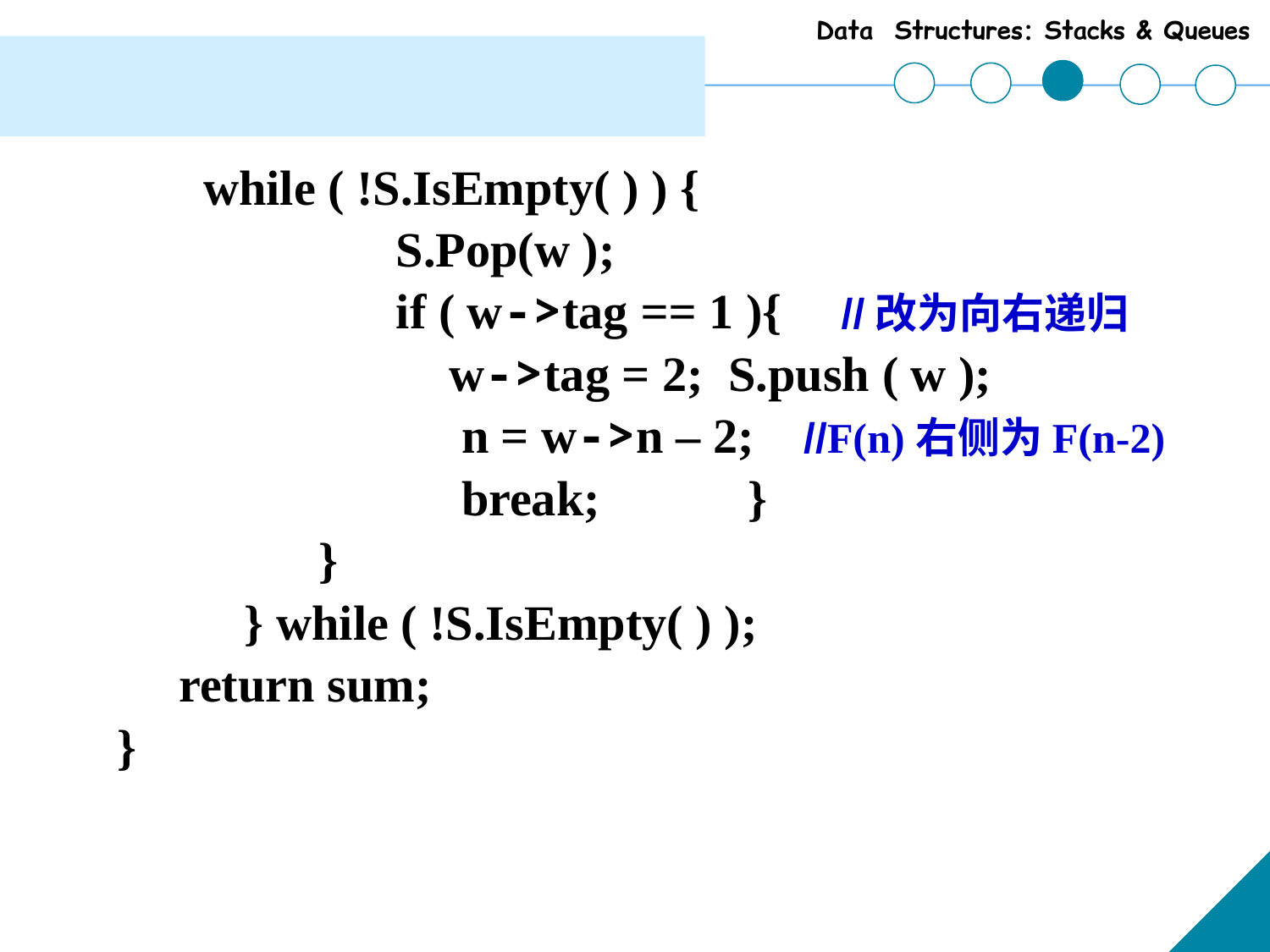

while ( !S.IsEmpty( ) ) {
		  S.Pop(w );
		  if ( w->tag == 1 ){     //改为向右递归
                           w->tag = 2;  S.push ( w );
                            n = w->n – 2;    //F(n)右侧为F(n-2)
                            break;            }
	      }
	} while ( !S.IsEmpty( ) );
     return sum;
}